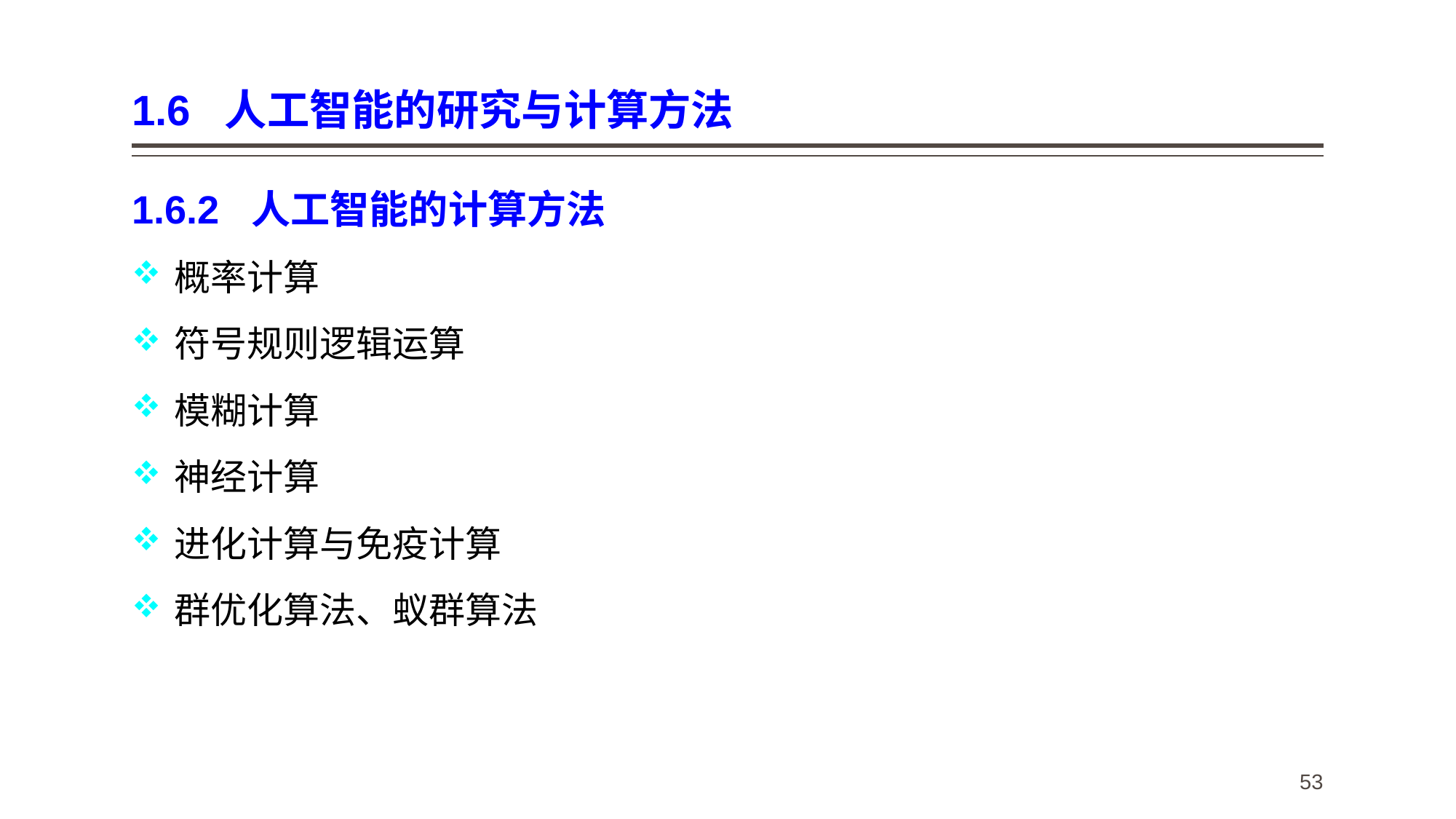

# 1.6  人工智能的研究与计算方法
1.6.2  人工智能的计算方法
概率计算
符号规则逻辑运算
模糊计算
神经计算
进化计算与免疫计算
群优化算法、蚁群算法
53